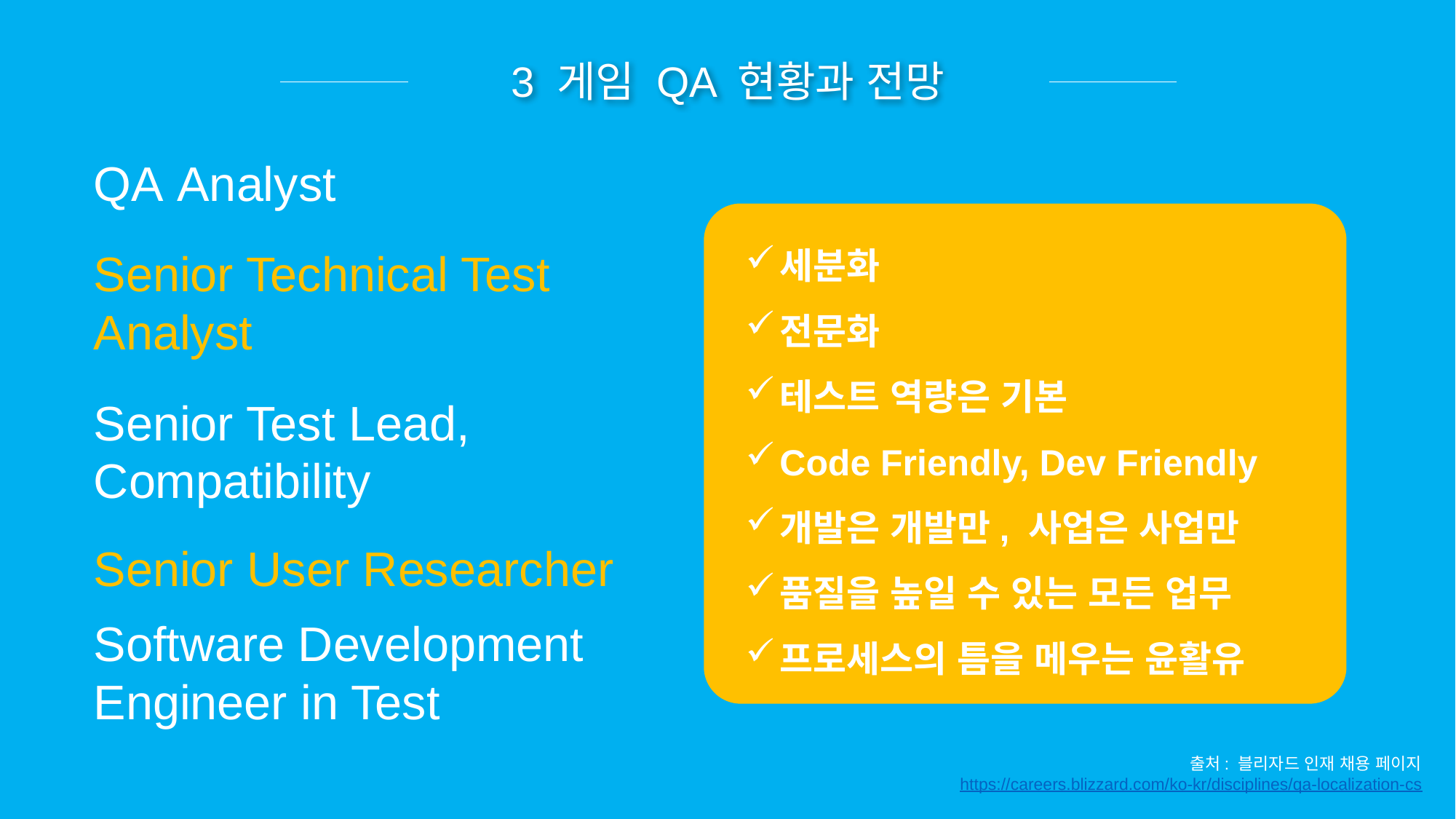

3 게임 QA 현황과 전망
QA Analyst

세분화
전문화
테스트 역량은 기본
Code Friendly, Dev Friendly
개발은 개발만, 사업은 사업만
품질을 높일 수 있는 모든 업무
프로세스의 틈을 메우는 윤활유
Senior Technical Test Analyst
Senior Test Lead, Compatibility
Senior User Researcher
Software Development Engineer in Test
출처: 블리자드 인재 채용 페이지
https://careers.blizzard.com/ko-kr/disciplines/qa-localization-cs